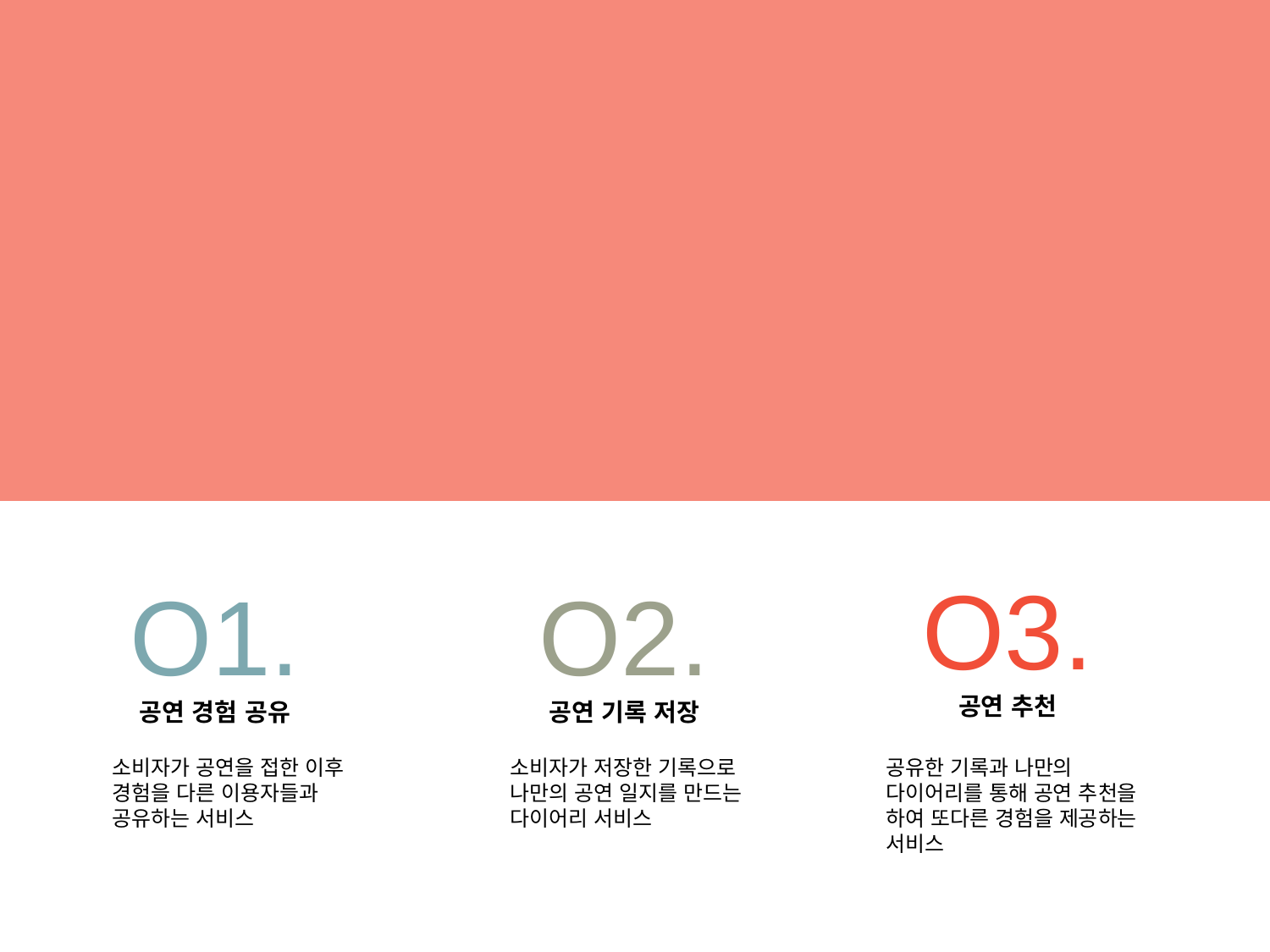

공덕동 프로젝트

O3.
공연 추천
O1.
공연 경험 공유
O2.
공연 기록 저장
소비자가 공연을 접한 이후 경험을 다른 이용자들과  공유하는 서비스
소비자가 저장한 기록으로 나만의 공연 일지를 만드는 다이어리 서비스
공유한 기록과 나만의 다이어리를 통해 공연 추천을 하여 또다른 경험을 제공하는 서비스